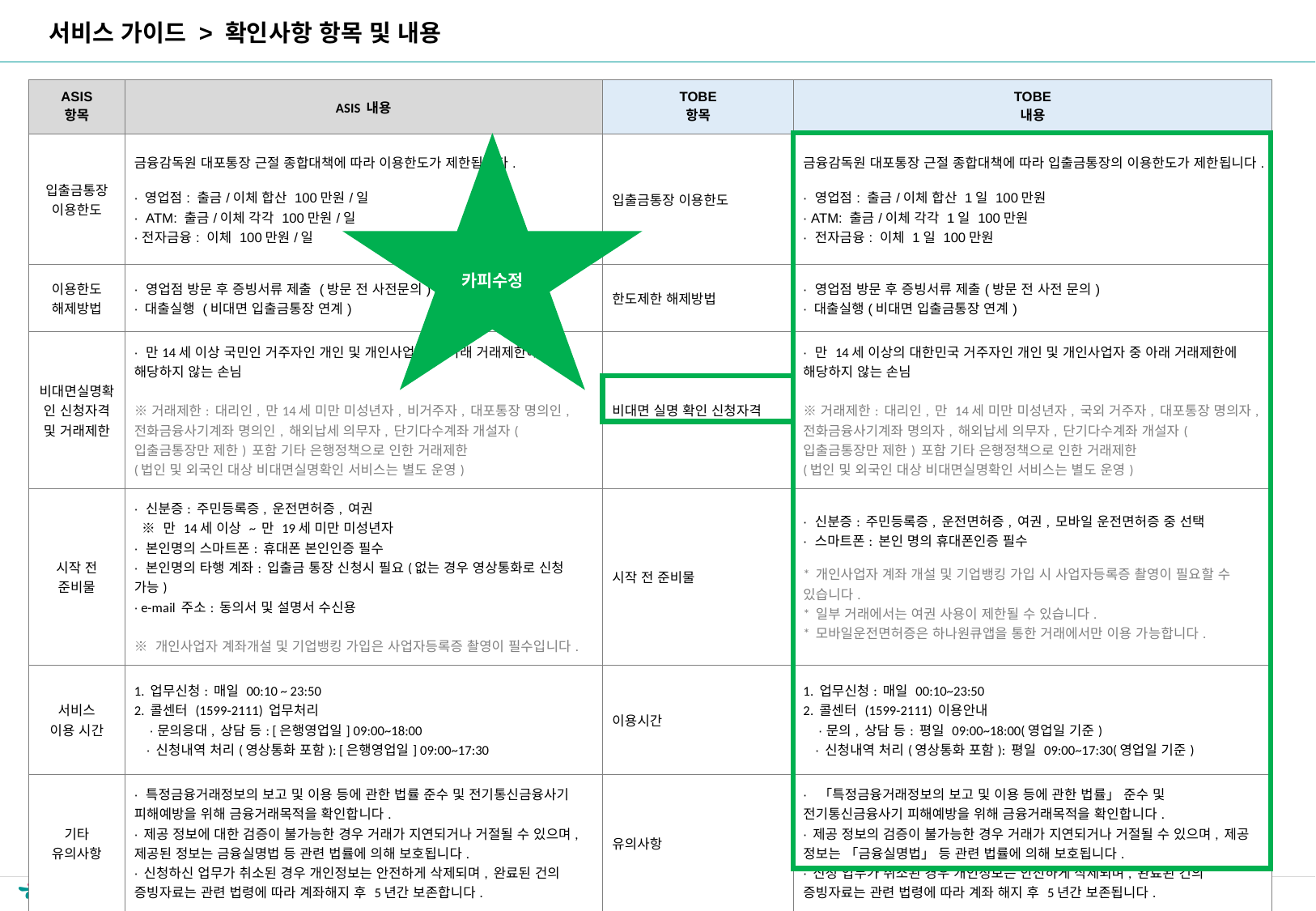

서비스 가이드 > 확인사항 항목 및 내용
| ASIS 항목 | ASIS 내용 | TOBE 항목 | TOBE 내용 |
| --- | --- | --- | --- |
| 입출금통장 이용한도 | 금융감독원 대포통장 근절 종합대책에 따라 이용한도가 제한됩니다. ∙ 영업점: 출금/이체 합산 100만원/일 ∙ ATM: 출금/이체 각각 100만원/일 ∙ 전자금융: 이체 100만원/일 | 입출금통장 이용한도 | 금융감독원 대포통장 근절 종합대책에 따라 입출금통장의 이용한도가 제한됩니다. ∙ 영업점: 출금/이체 합산 1일 100만원 ∙ ATM: 출금/이체 각각 1일 100만원 ∙ 전자금융: 이체 1일 100만원 |
| 이용한도 해제방법 | ∙ 영업점 방문 후 증빙서류 제출 (방문 전 사전문의) ∙ 대출실행 (비대면 입출금통장 연계) | 한도제한 해제방법 | ∙ 영업점 방문 후 증빙서류 제출(방문 전 사전 문의) ∙ 대출실행(비대면 입출금통장 연계) |
| 비대면실명확인 신청자격 및 거래제한 | ∙ 만14세 이상 국민인 거주자인 개인 및 개인사업자 중 아래 거래제한에 해당하지 않는 손님 ※ 거래제한: 대리인, 만14세 미만 미성년자, 비거주자, 대포통장 명의인, 전화금융사기계좌 명의인, 해외납세 의무자, 단기다수계좌 개설자(입출금통장만 제한) 포함 기타 은행정책으로 인한 거래제한 (법인 및 외국인 대상 비대면실명확인 서비스는 별도 운영) | 비대면 실명 확인 신청자격 | ∙ 만 14세 이상의 대한민국 거주자인 개인 및 개인사업자 중 아래 거래제한에 해당하지 않는 손님 ※ 거래제한: 대리인, 만 14세 미만 미성년자, 국외 거주자, 대포통장 명의자, 전화금융사기계좌 명의자, 해외납세 의무자, 단기다수계좌 개설자(입출금통장만 제한) 포함 기타 은행정책으로 인한 거래제한 (법인 및 외국인 대상 비대면실명확인 서비스는 별도 운영) |
| 시작 전 준비물 | ∙ 신분증: 주민등록증, 운전면허증, 여권 ※ 만 14세 이상 ~ 만 19세 미만 미성년자 ∙ 본인명의 스마트폰: 휴대폰 본인인증 필수 ∙ 본인명의 타행 계좌: 입출금 통장 신청시 필요(없는 경우 영상통화로 신청 가능) ∙ e-mail 주소: 동의서 및 설명서 수신용 ※ 개인사업자 계좌개설 및 기업뱅킹 가입은 사업자등록증 촬영이 필수입니다. | 시작 전 준비물 | ∙ 신분증: 주민등록증, 운전면허증, 여권, 모바일 운전면허증 중 선택 ∙ 스마트폰: 본인 명의 휴대폰인증 필수 \* 개인사업자 계좌 개설 및 기업뱅킹 가입 시 사업자등록증 촬영이 필요할 수 있습니다. \* 일부 거래에서는 여권 사용이 제한될 수 있습니다. \* 모바일운전면허증은 하나원큐앱을 통한 거래에서만 이용 가능합니다. |
| 서비스 이용 시간 | 1. 업무신청: 매일 00:10 ~ 23:50 2. 콜센터 (1599-2111) 업무처리 ∙ 문의응대, 상담 등: [은행영업일] 09:00~18:00 ∙ 신청내역 처리(영상통화 포함): [은행영업일] 09:00~17:30 | 이용시간 | 1. 업무신청: 매일 00:10~23:50 2. 콜센터 (1599-2111) 이용안내 ∙ 문의, 상담 등: 평일 09:00~18:00(영업일 기준) ∙ 신청내역 처리(영상통화 포함): 평일 09:00~17:30(영업일 기준) |
| 기타 유의사항 | ∙ 특정금융거래정보의 보고 및 이용 등에 관한 법률 준수 및 전기통신금융사기 피해예방을 위해 금융거래목적을 확인합니다. ∙ 제공 정보에 대한 검증이 불가능한 경우 거래가 지연되거나 거절될 수 있으며, 제공된 정보는 금융실명법 등 관련 법률에 의해 보호됩니다. ∙ 신청하신 업무가 취소된 경우 개인정보는 안전하게 삭제되며, 완료된 건의 증빙자료는 관련 법령에 따라 계좌해지 후 5년간 보존합니다. | 유의사항 | ∙  「특정금융거래정보의 보고 및 이용 등에 관한 법률」 준수 및 전기통신금융사기 피해예방을 위해 금융거래목적을 확인합니다. ∙ 제공 정보의 검증이 불가능한 경우 거래가 지연되거나 거절될 수 있으며, 제공 정보는 「금융실명법」 등 관련 법률에 의해 보호됩니다. ∙ 신청 업무가 취소된 경우 개인정보는 안전하게 삭제되며, 완료된 건의 증빙자료는 관련 법령에 따라 계좌 해지 후 5년간 보존됩니다. |
카피수정